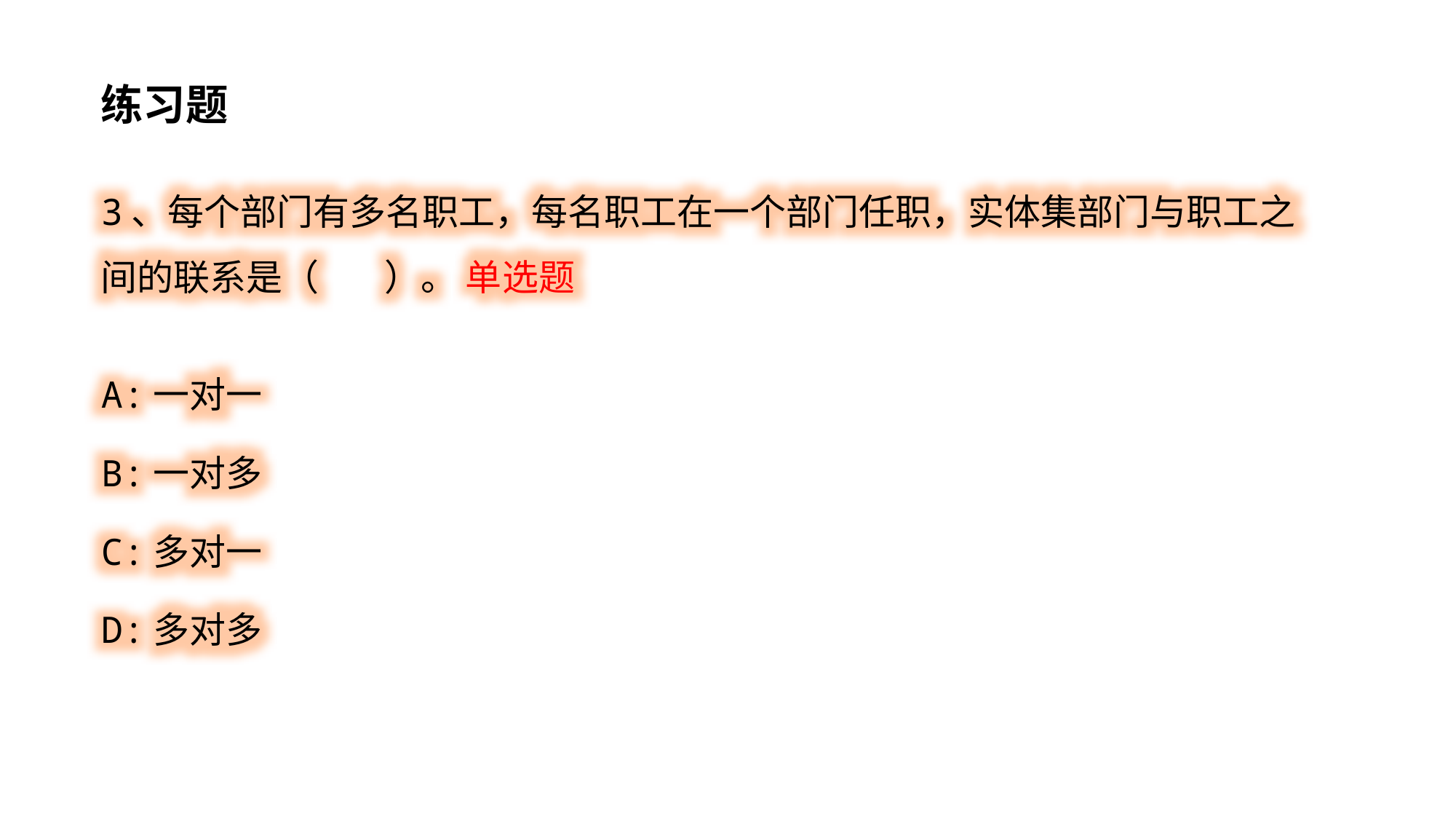

练习题
3、每个部门有多名职工，每名职工在一个部门任职，实体集部门与职工之间的联系是（        ）。 单选题

A:一对一

B:一对多

C:多对一

D:多对多